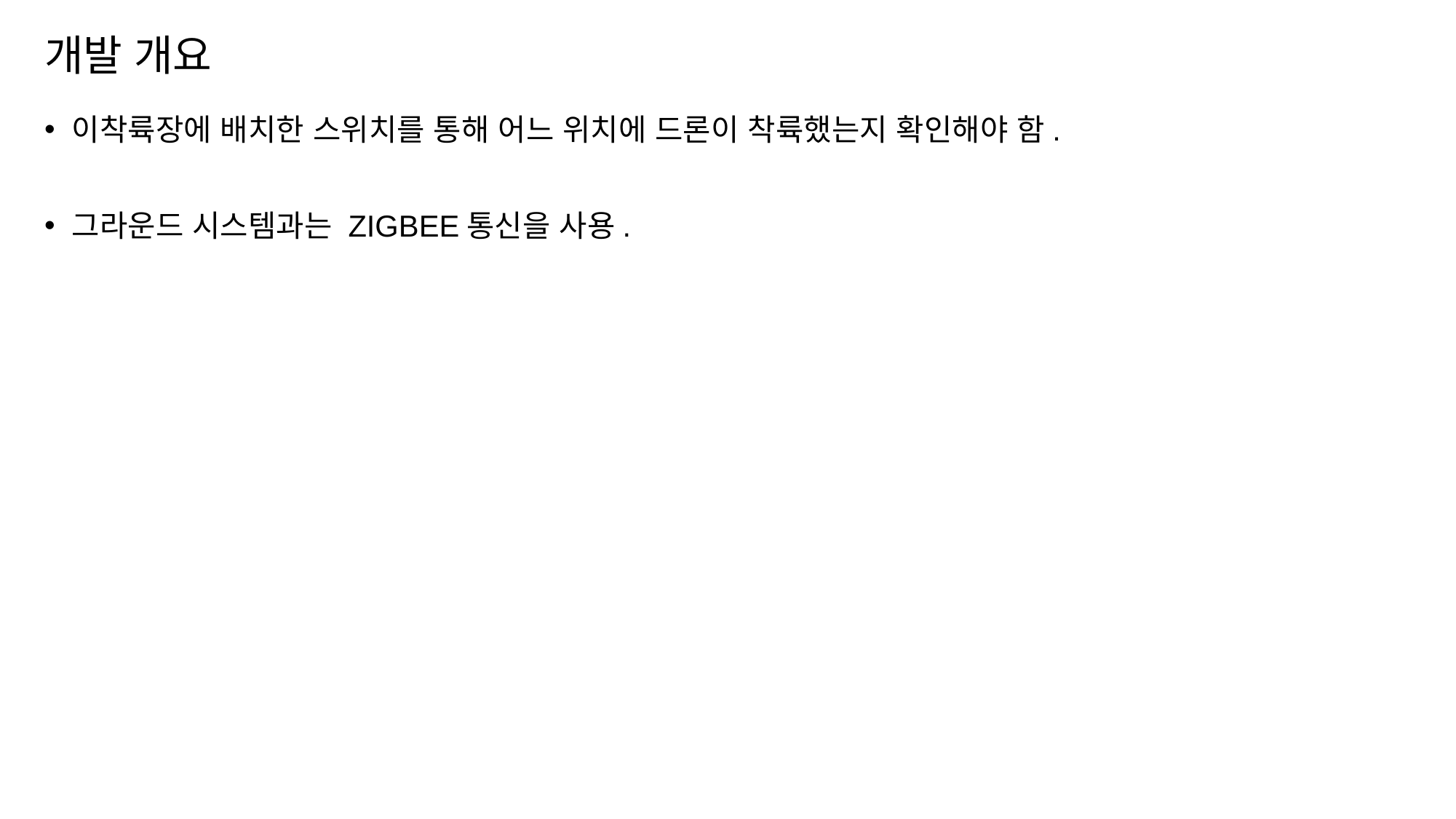

# 개발 개요
이착륙장에 배치한 스위치를 통해 어느 위치에 드론이 착륙했는지 확인해야 함.

그라운드 시스템과는 ZIGBEE통신을 사용.